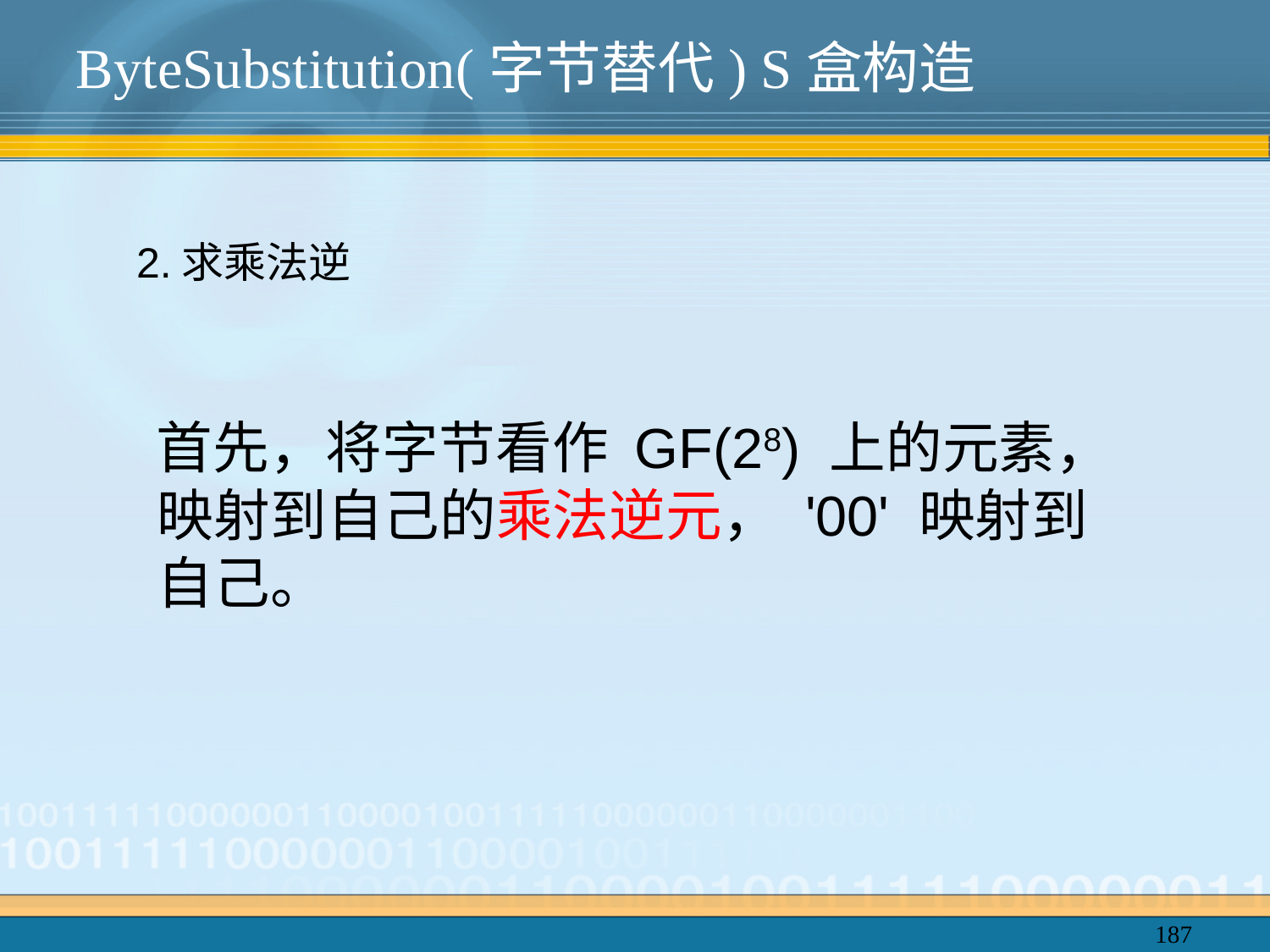

ByteSubstitution(字节替代) S盒构造
2.求乘法逆
首先，将字节看作 GF(28) 上的元素，映射到自己的乘法逆元， '00' 映射到自己。
187